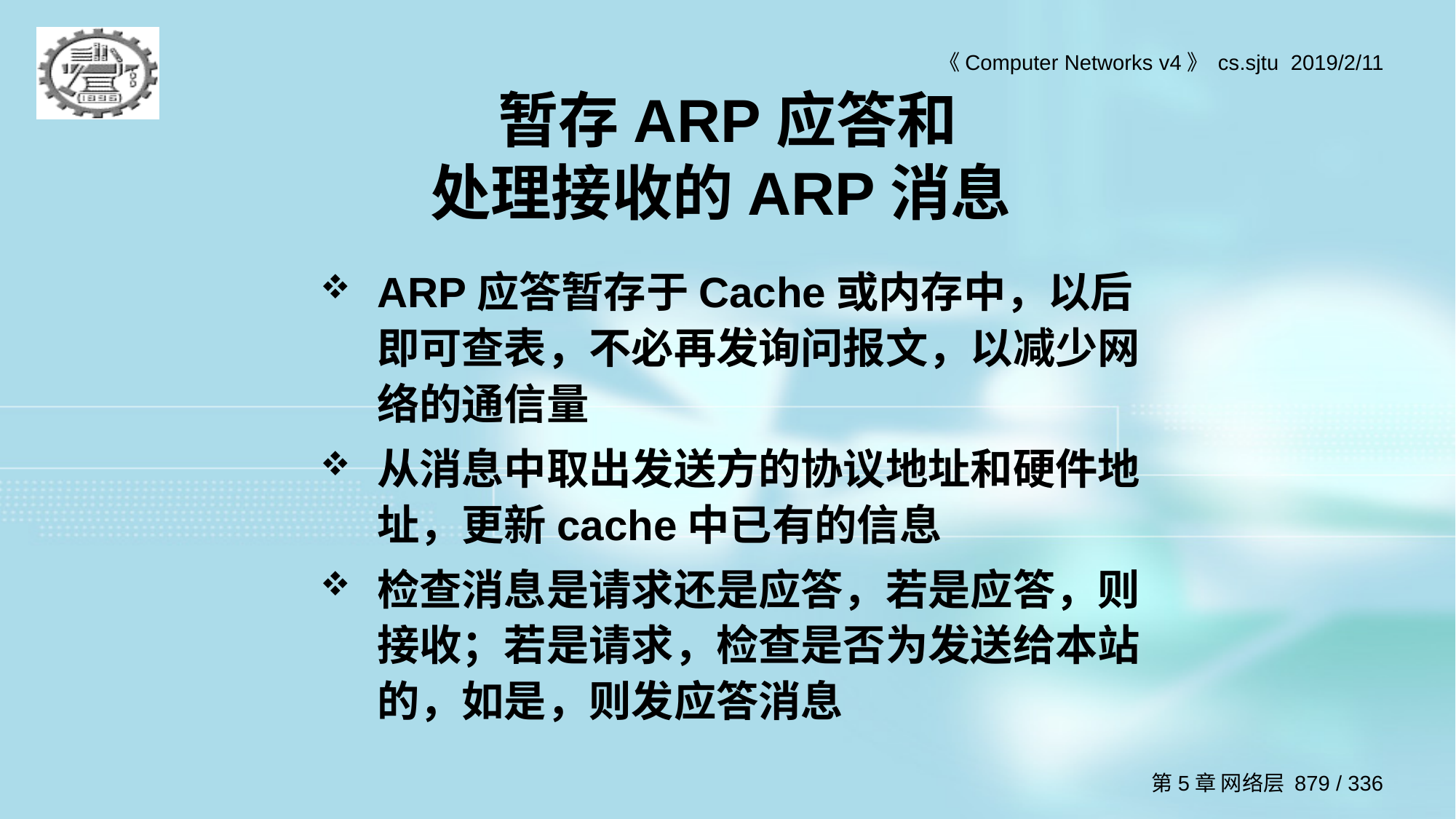

# 暂存ARP应答和 处理接收的ARP消息
ARP应答暂存于Cache或内存中，以后即可查表，不必再发询问报文，以减少网络的通信量
从消息中取出发送方的协议地址和硬件地址，更新cache中已有的信息
检查消息是请求还是应答，若是应答，则接收；若是请求，检查是否为发送给本站的，如是，则发应答消息